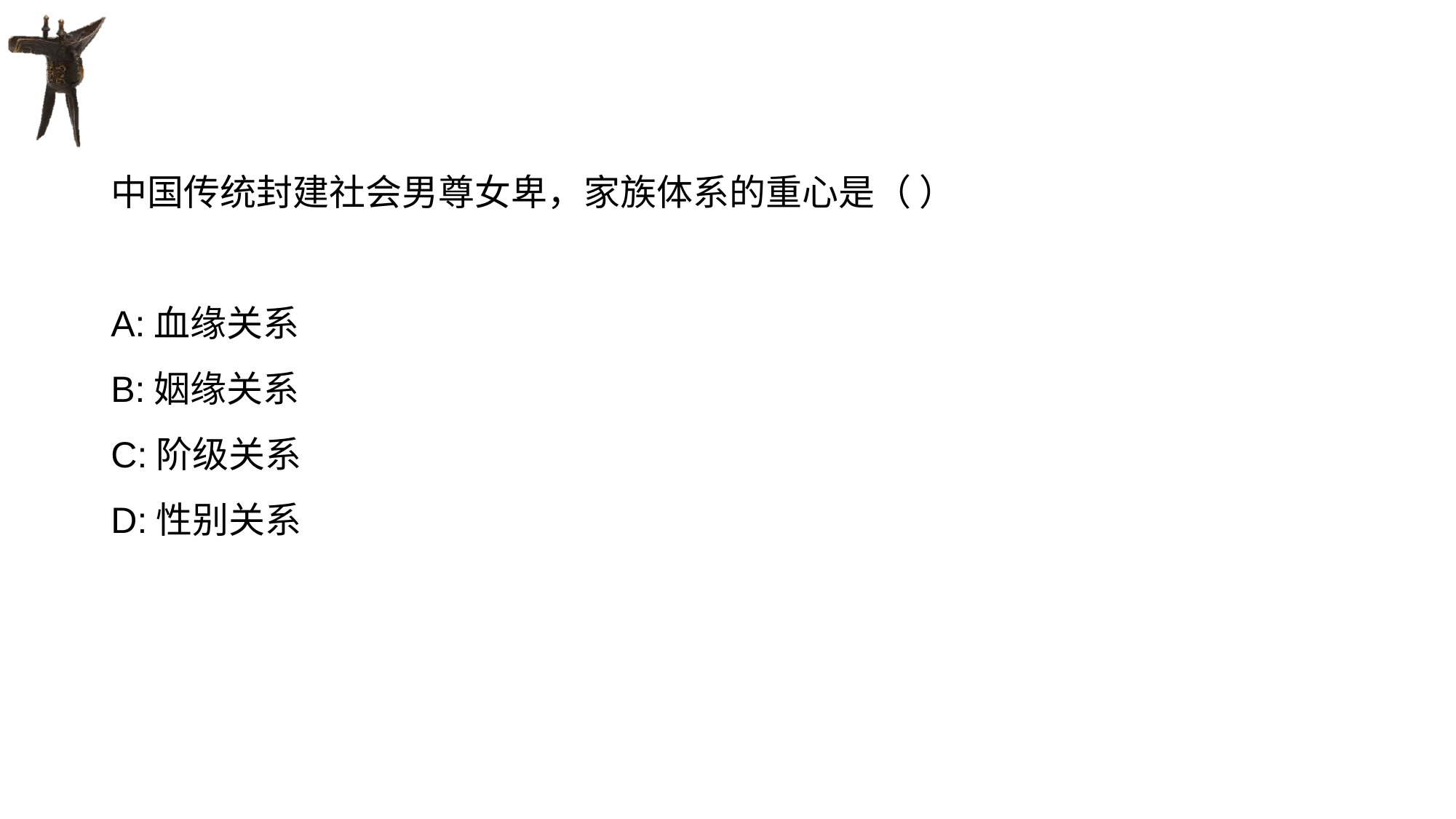

#
中国传统封建社会男尊女卑，家族体系的重心是（ ）

A:血缘关系
B:姻缘关系
C:阶级关系
D:性别关系

109